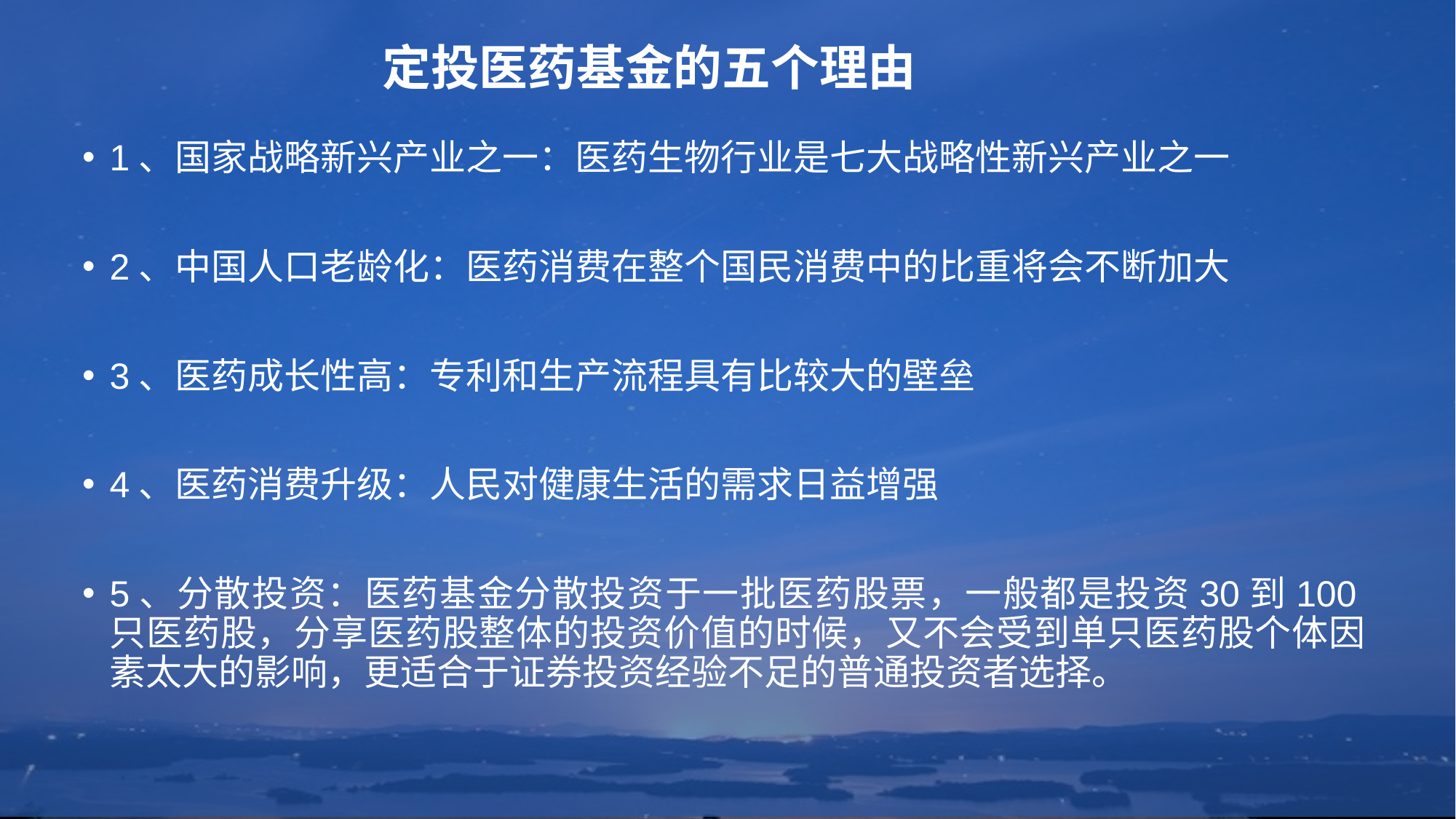

# 定投医药基金的五个理由
1、国家战略新兴产业之一：医药生物行业是七大战略性新兴产业之一

2、中国人口老龄化：医药消费在整个国民消费中的比重将会不断加大

3、医药成长性高：专利和生产流程具有比较大的壁垒

4、医药消费升级：人民对健康生活的需求日益增强

5、分散投资：医药基金分散投资于一批医药股票，一般都是投资30到100只医药股，分享医药股整体的投资价值的时候，又不会受到单只医药股个体因素太大的影响，更适合于证券投资经验不足的普通投资者选择。